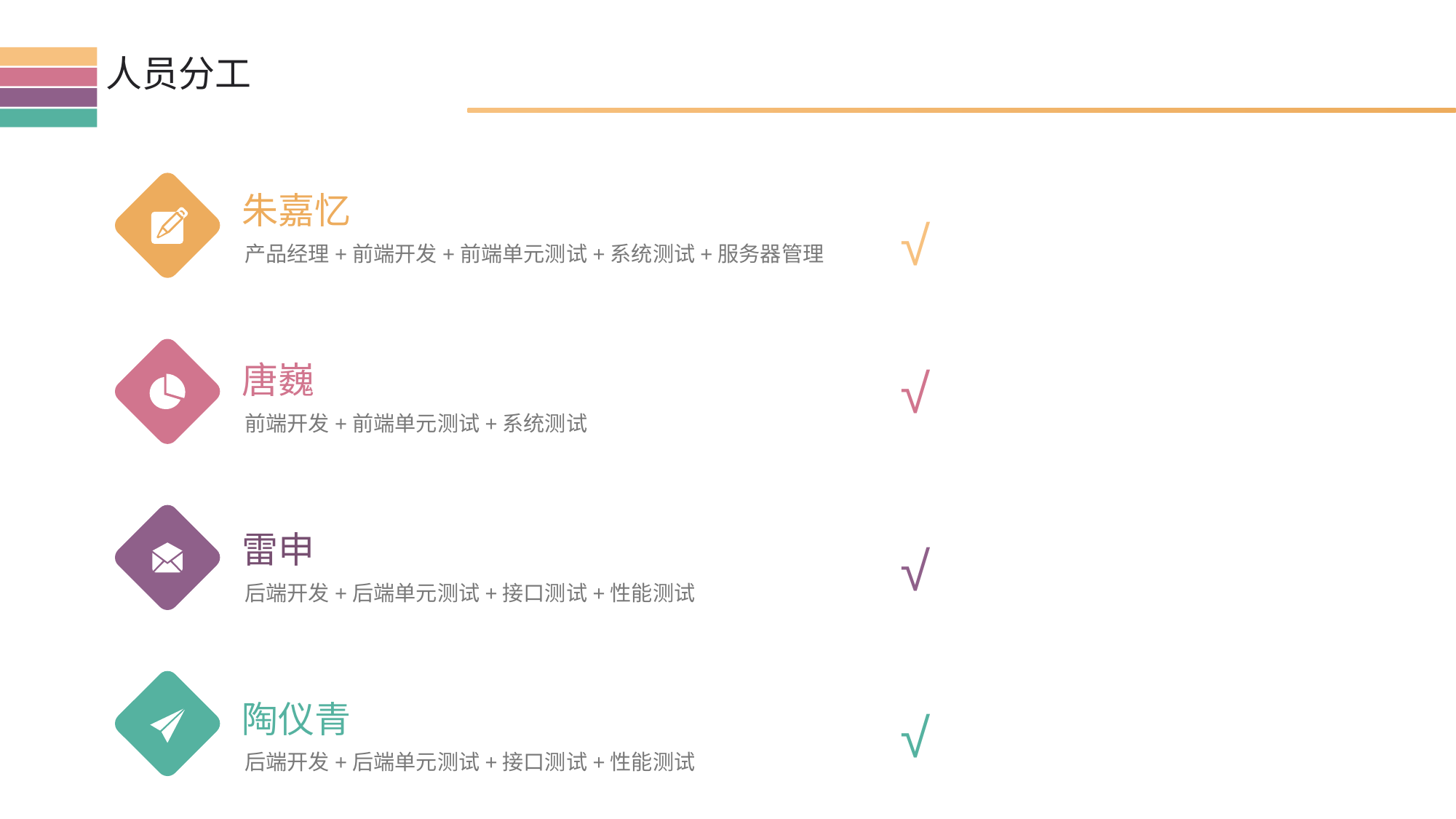

人员分工

朱嘉忆

√
产品经理+前端开发+前端单元测试+系统测试+服务器管理

唐巍
√
前端开发+前端单元测试+系统测试

雷申
√
后端开发+后端单元测试+接口测试+性能测试

陶仪青
√
后端开发+后端单元测试+接口测试+性能测试